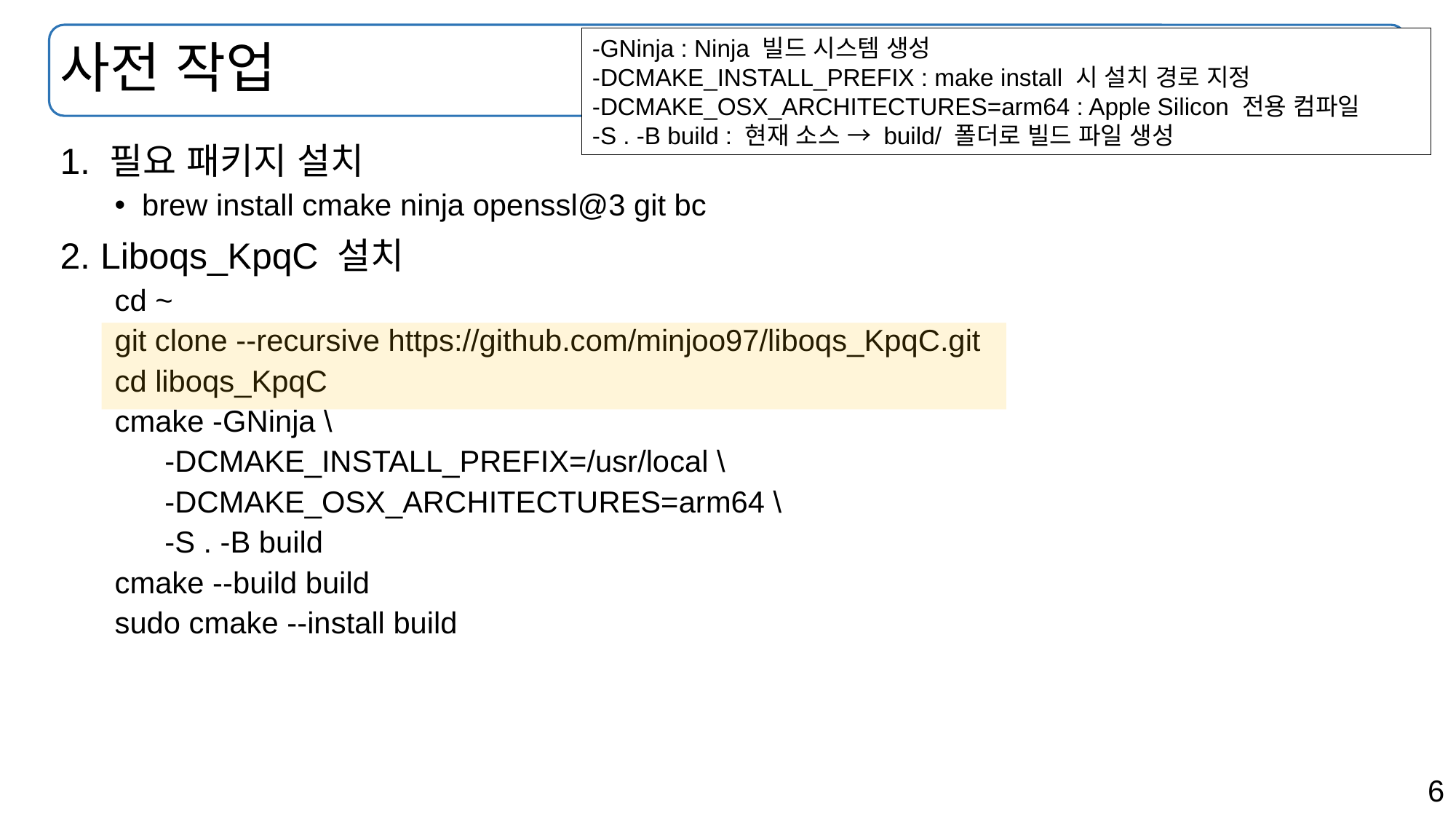

# 사전 작업
-GNinja : Ninja 빌드 시스템 생성
-DCMAKE_INSTALL_PREFIX : make install 시 설치 경로 지정
-DCMAKE_OSX_ARCHITECTURES=arm64 : Apple Silicon 전용 컴파일
-S . -B build : 현재 소스 → build/ 폴더로 빌드 파일 생성
1. 필요 패키지 설치
brew install cmake ninja openssl@3 git bc
2. Liboqs_KpqC 설치
cd ~
git clone --recursive https://github.com/minjoo97/liboqs_KpqC.git
cd liboqs_KpqC
cmake -GNinja \
      -DCMAKE_INSTALL_PREFIX=/usr/local \
      -DCMAKE_OSX_ARCHITECTURES=arm64 \
      -S . -B build
cmake --build build
sudo cmake --install build